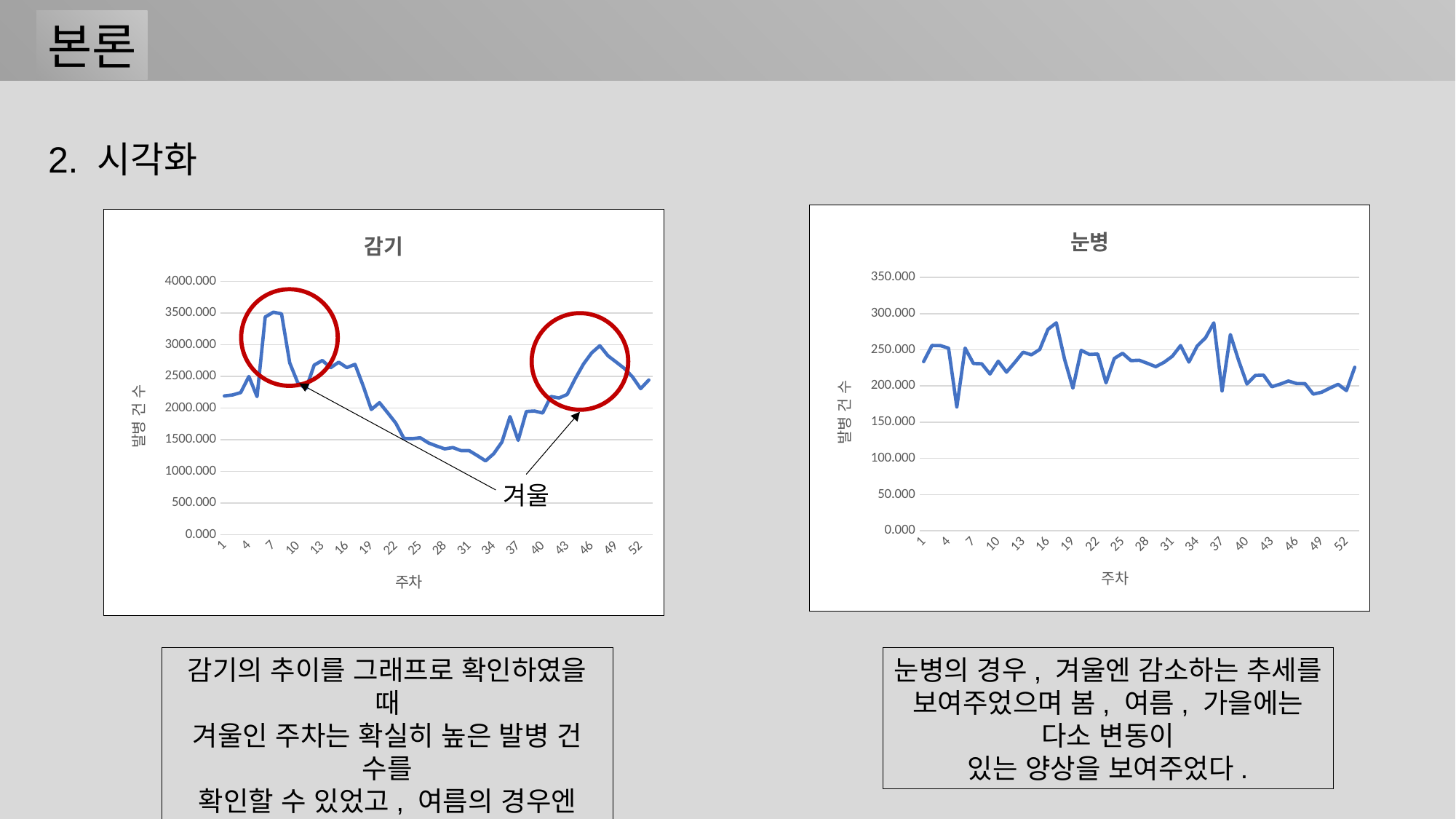

본론
2. 시각화

### Chart:

| Category | 눈병 |
|---|---|

### Chart:

| Category | 감기 |
|---|---|

겨울
감기의 추이를 그래프로 확인하였을 때
겨울인 주차는 확실히 높은 발병 건 수를
확인할 수 있었고, 여름의 경우엔 낮은 발병 건 수를 확인할 수 있었다.
눈병의 경우, 겨울엔 감소하는 추세를 보여주었으며 봄, 여름, 가을에는 다소 변동이
있는 양상을 보여주었다.